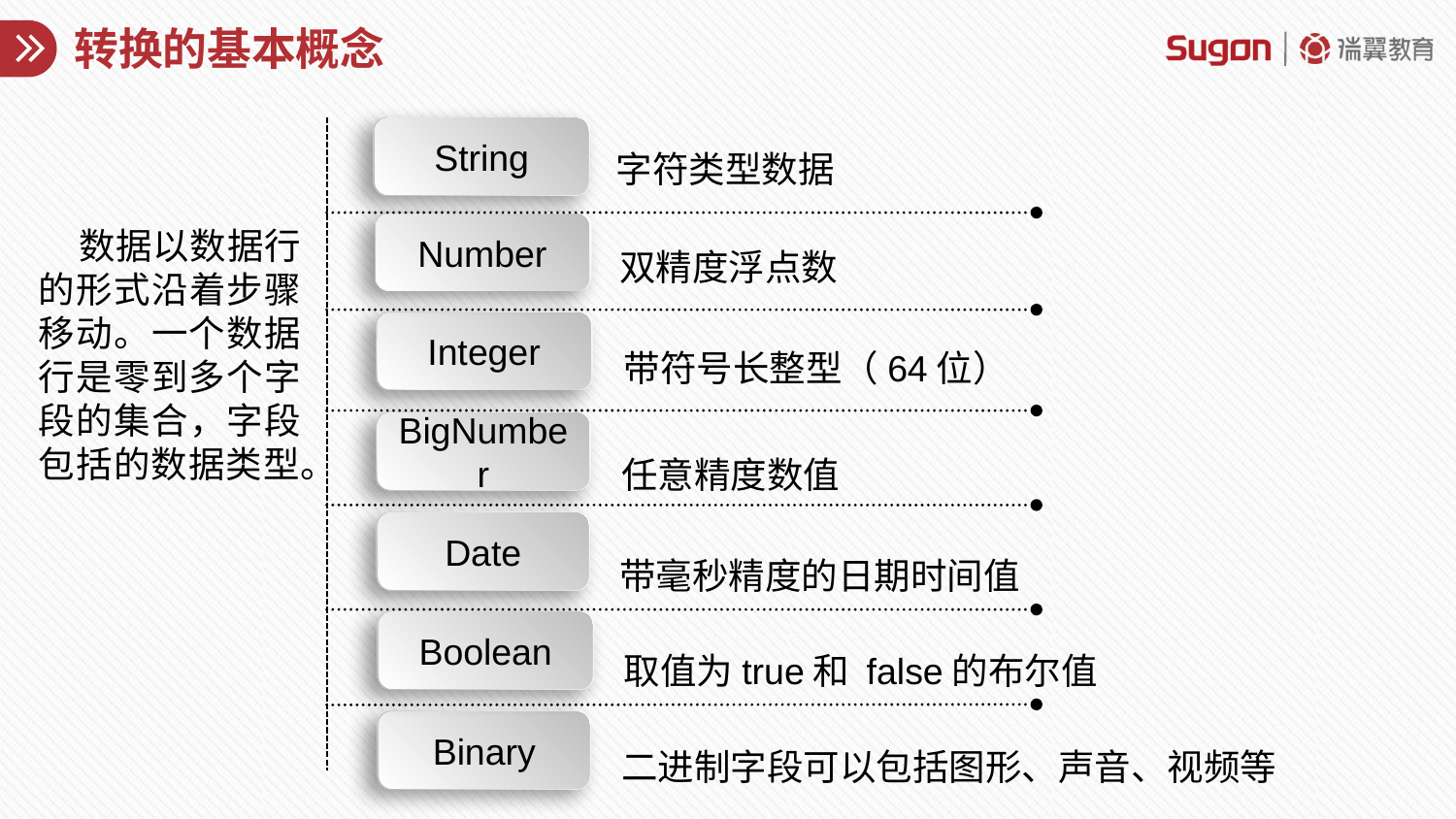

# 转换的基本概念
字符类型数据

String

Number
双精度浮点数
数据以数据行的形式沿着步骤移动。一个数据行是零到多个字段的集合，字段包括的数据类型。

Integer
带符号长整型（64位）

BigNumber
任意精度数值

Date
带毫秒精度的日期时间值

Boolean
取值为true和 false的布尔值

Binary
二进制字段可以包括图形、声音、视频等